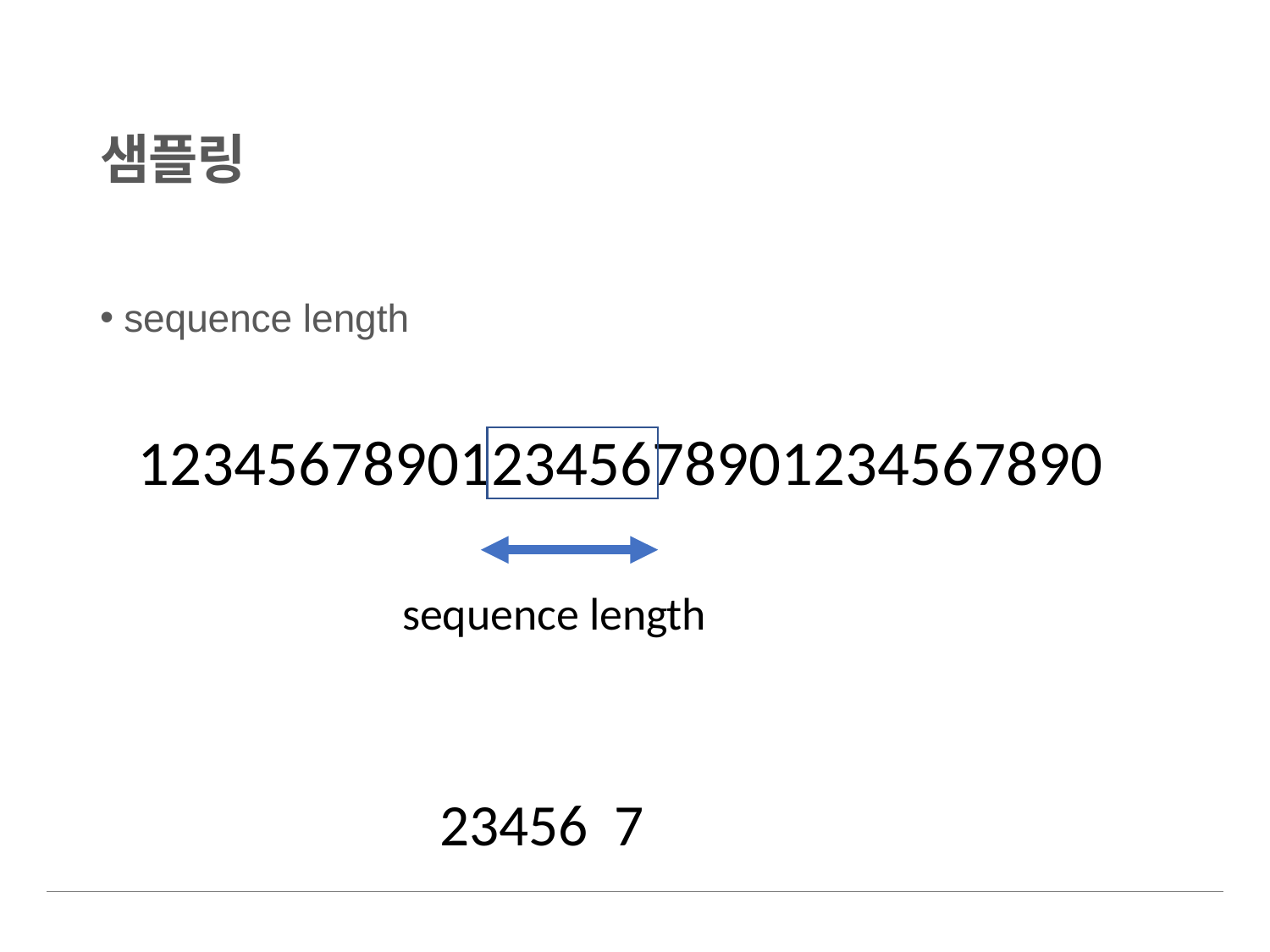

# 샘플링
sequence length
123456789012345678901234567890

sequence length
23456  7